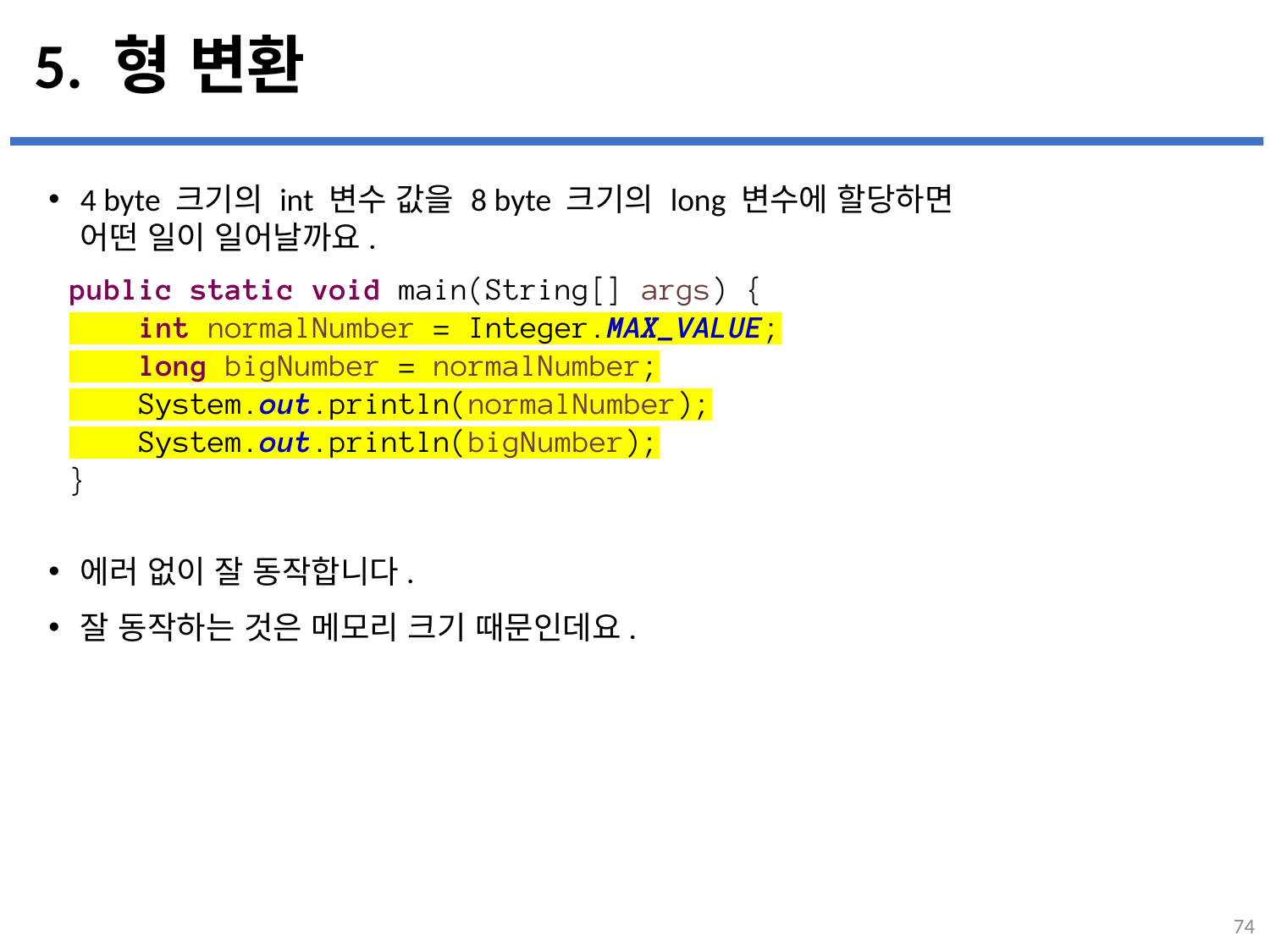

# 5. 형 변환
4 byte 크기의 int 변수 값을 8 byte 크기의 long 변수에 할당하면
어떤 일이 일어날까요.

에러 없이 잘 동작합니다.
잘 동작하는 것은 메모리 크기 때문인데요.
public static void main(String[] args) {
    int normalNumber = Integer.MAX_VALUE;
    long bigNumber = normalNumber;
    System.out.println(normalNumber);
    System.out.println(bigNumber);
}
74